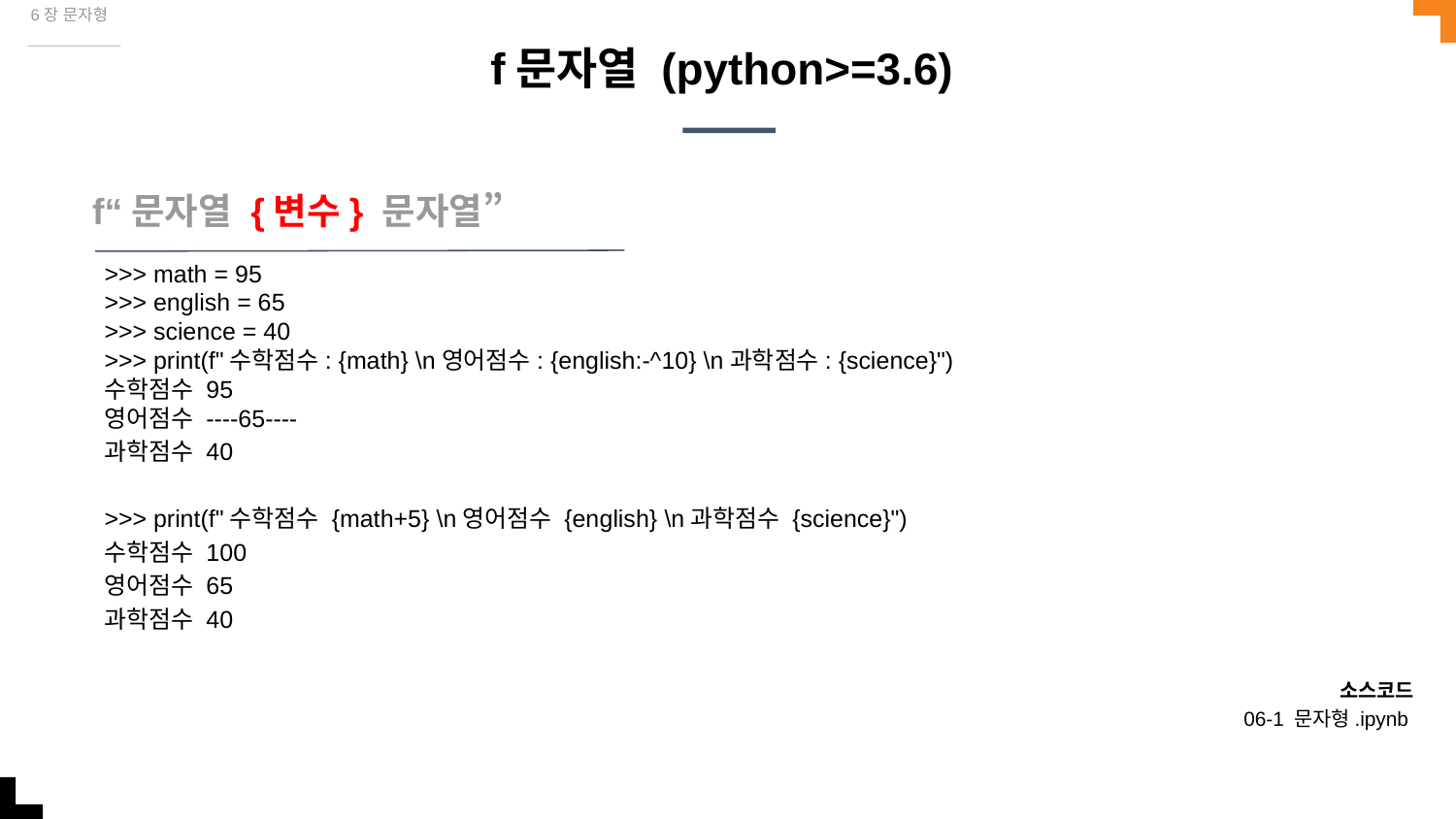

6장 문자형
# f문자열 (python>=3.6)
f“문자열 {변수} 문자열”
>>> math = 95
>>> english = 65
>>> science = 40
>>> print(f"수학점수: {math} \n영어점수: {english:-^10} \n과학점수: {science}")
수학점수 95
영어점수 ----65----
과학점수 40

>>> print(f"수학점수 {math+5} \n영어점수 {english} \n과학점수 {science}")
수학점수 100
영어점수 65
과학점수 40

소스코드
06-1 문자형.ipynb